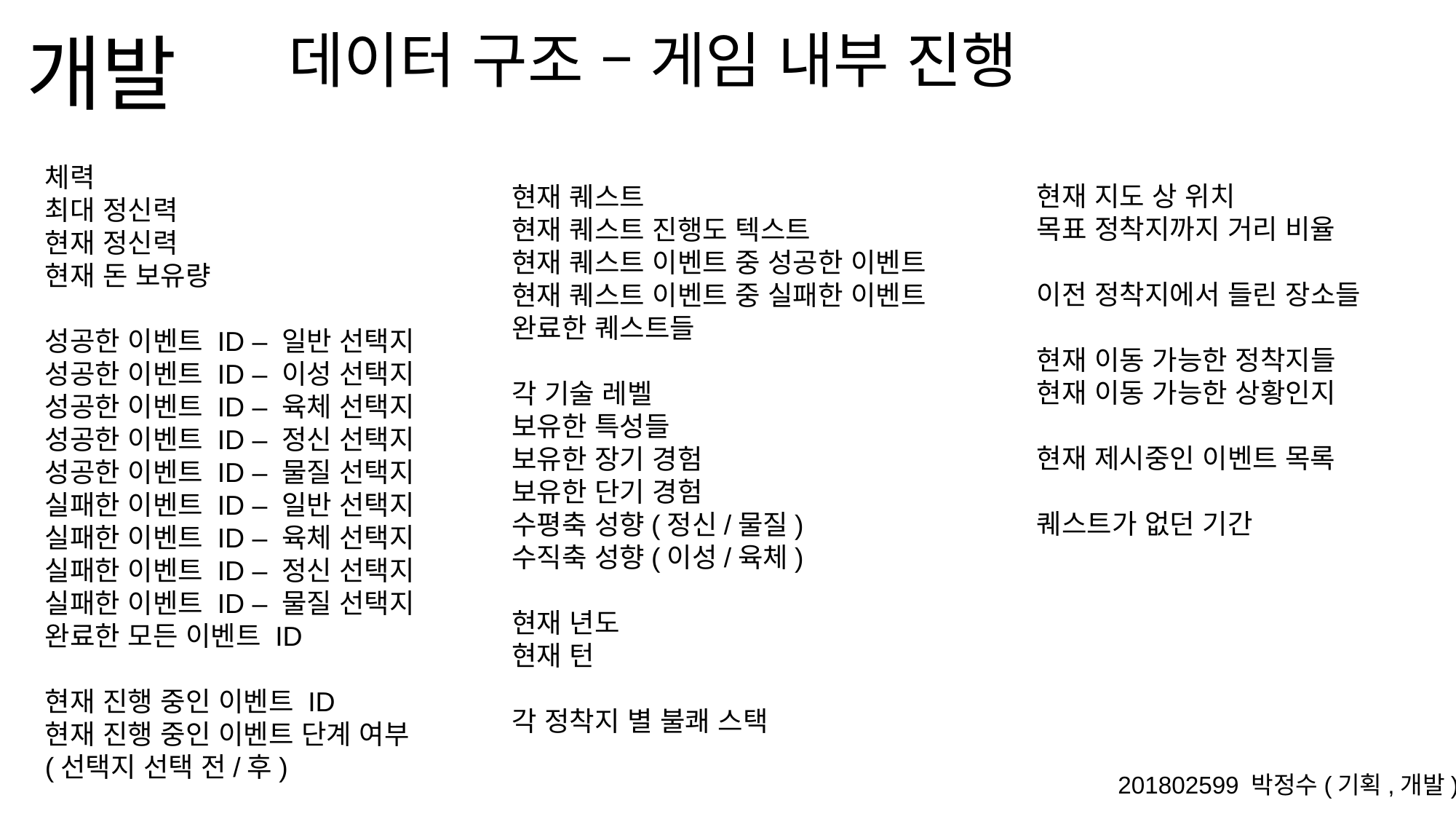

데이터 구조 – 게임 내부 진행
체력
최대 정신력
현재 정신력
현재 돈 보유량

성공한 이벤트 ID – 일반 선택지
성공한 이벤트 ID – 이성 선택지
성공한 이벤트 ID – 육체 선택지
성공한 이벤트 ID – 정신 선택지
성공한 이벤트 ID – 물질 선택지
실패한 이벤트 ID – 일반 선택지
실패한 이벤트 ID – 육체 선택지
실패한 이벤트 ID – 정신 선택지
실패한 이벤트 ID – 물질 선택지
완료한 모든 이벤트 ID

현재 진행 중인 이벤트 ID
현재 진행 중인 이벤트 단계 여부
(선택지 선택 전/후)
현재 지도 상 위치
목표 정착지까지 거리 비율

이전 정착지에서 들린 장소들

현재 이동 가능한 정착지들
현재 이동 가능한 상황인지

현재 제시중인 이벤트 목록

퀘스트가 없던 기간
현재 퀘스트
현재 퀘스트 진행도 텍스트
현재 퀘스트 이벤트 중 성공한 이벤트
현재 퀘스트 이벤트 중 실패한 이벤트
완료한 퀘스트들

각 기술 레벨
보유한 특성들
보유한 장기 경험
보유한 단기 경험
수평축 성향(정신/물질)
수직축 성향(이성/육체)

현재 년도
현재 턴

각 정착지 별 불쾌 스택